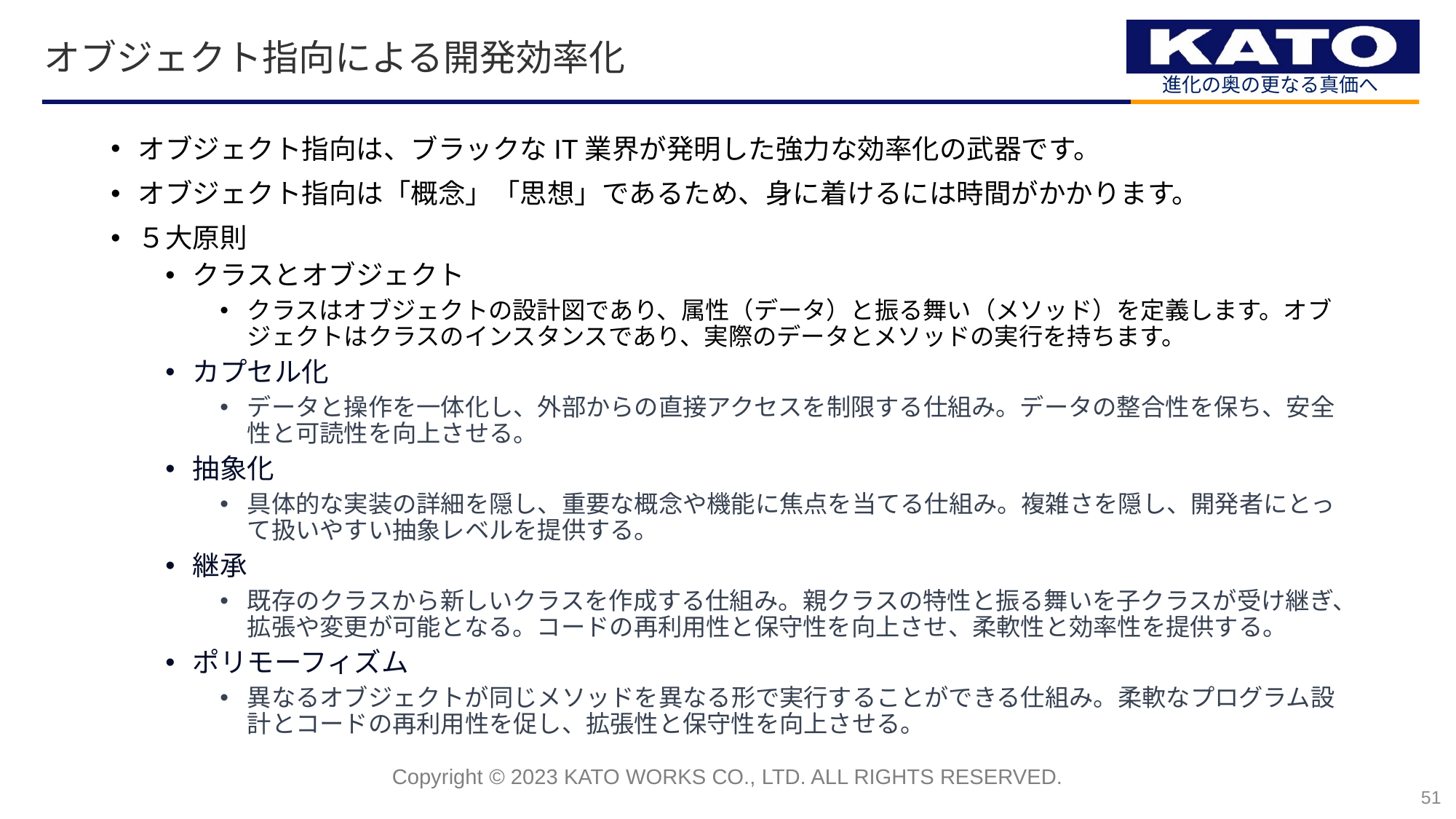

# オブジェクト指向による開発効率化
オブジェクト指向は、ブラックなIT業界が発明した強力な効率化の武器です。
オブジェクト指向は「概念」「思想」であるため、身に着けるには時間がかかります。
５大原則
クラスとオブジェクト
クラスはオブジェクトの設計図であり、属性（データ）と振る舞い（メソッド）を定義します。オブジェクトはクラスのインスタンスであり、実際のデータとメソッドの実行を持ちます。
カプセル化
データと操作を一体化し、外部からの直接アクセスを制限する仕組み。データの整合性を保ち、安全性と可読性を向上させる。
抽象化
具体的な実装の詳細を隠し、重要な概念や機能に焦点を当てる仕組み。複雑さを隠し、開発者にとって扱いやすい抽象レベルを提供する。
継承
既存のクラスから新しいクラスを作成する仕組み。親クラスの特性と振る舞いを子クラスが受け継ぎ、拡張や変更が可能となる。コードの再利用性と保守性を向上させ、柔軟性と効率性を提供する。
ポリモーフィズム
異なるオブジェクトが同じメソッドを異なる形で実行することができる仕組み。柔軟なプログラム設計とコードの再利用性を促し、拡張性と保守性を向上させる。
51